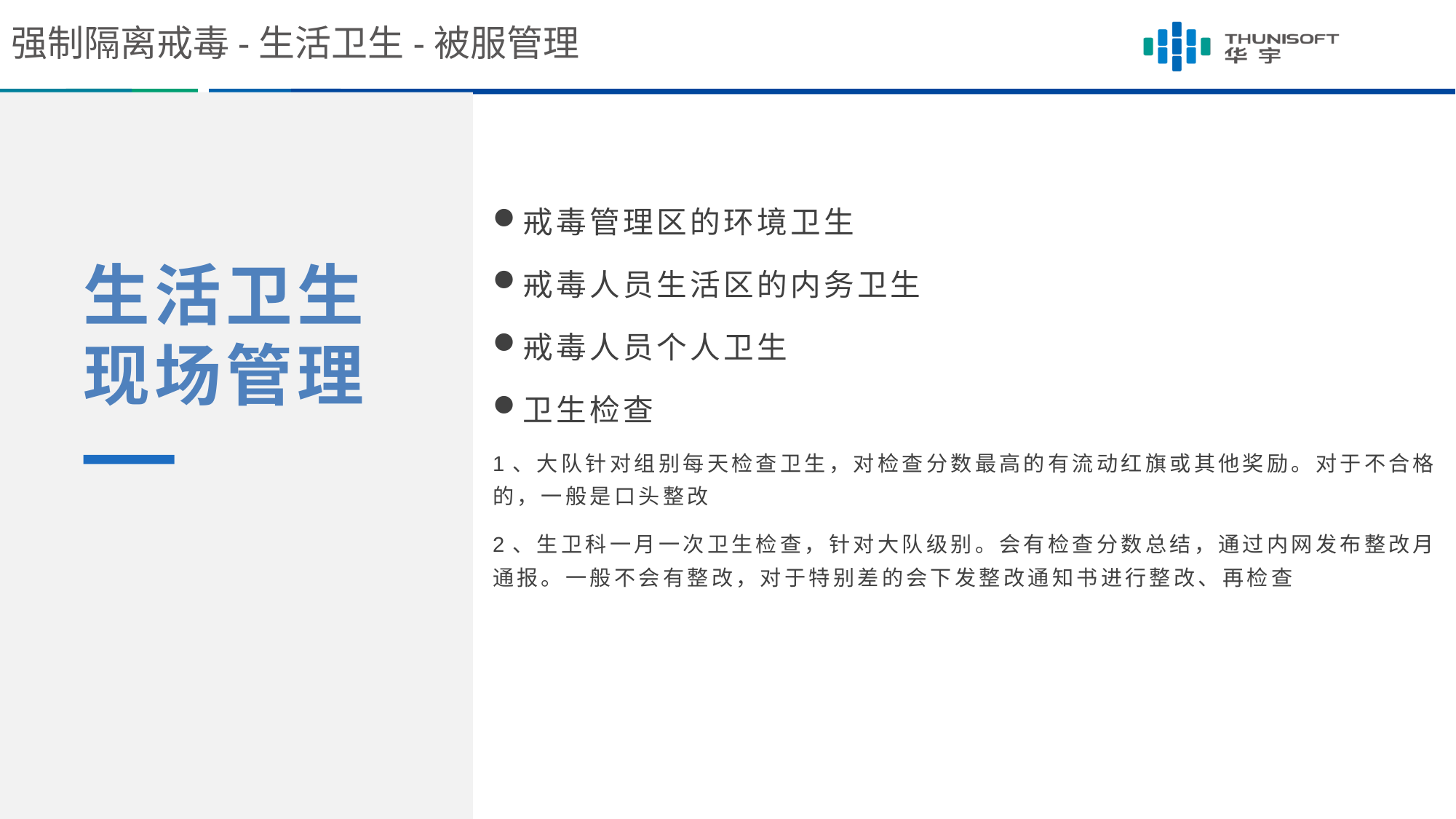

强制隔离戒毒-生活卫生-被服管理

戒毒管理区的环境卫生
戒毒人员生活区的内务卫生
戒毒人员个人卫生
卫生检查
1、大队针对组别每天检查卫生，对检查分数最高的有流动红旗或其他奖励。对于不合格的，一般是口头整改
2、生卫科一月一次卫生检查，针对大队级别。会有检查分数总结，通过内网发布整改月通报。一般不会有整改，对于特别差的会下发整改通知书进行整改、再检查

生活卫生现场管理

77